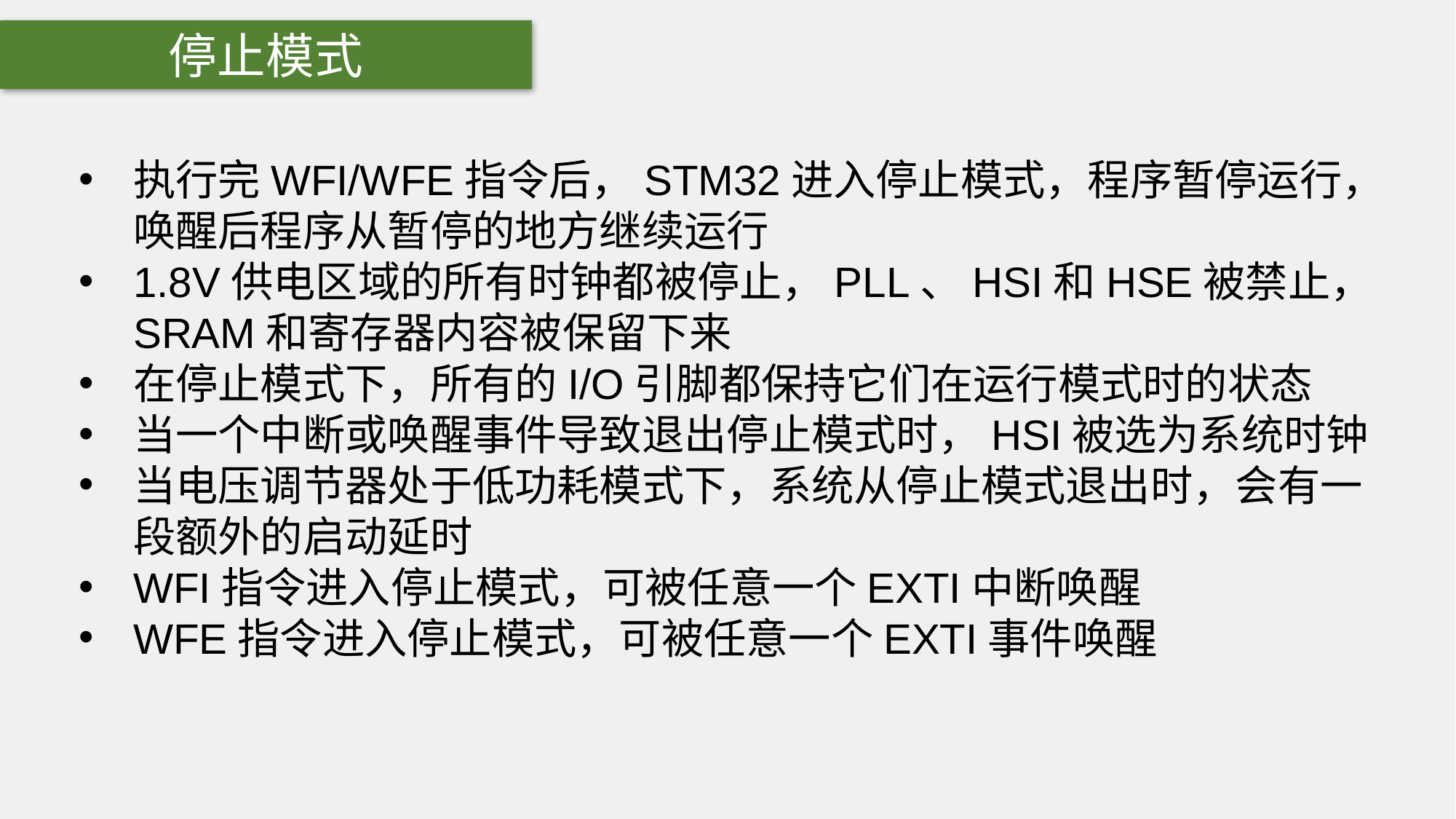

停止模式
执行完WFI/WFE指令后，STM32进入停止模式，程序暂停运行，唤醒后程序从暂停的地方继续运行
1.8V供电区域的所有时钟都被停止，PLL、HSI和HSE被禁止，SRAM和寄存器内容被保留下来
在停止模式下，所有的I/O引脚都保持它们在运行模式时的状态
当一个中断或唤醒事件导致退出停止模式时，HSI被选为系统时钟
当电压调节器处于低功耗模式下，系统从停止模式退出时，会有一段额外的启动延时
WFI指令进入停止模式，可被任意一个EXTI中断唤醒
WFE指令进入停止模式，可被任意一个EXTI事件唤醒